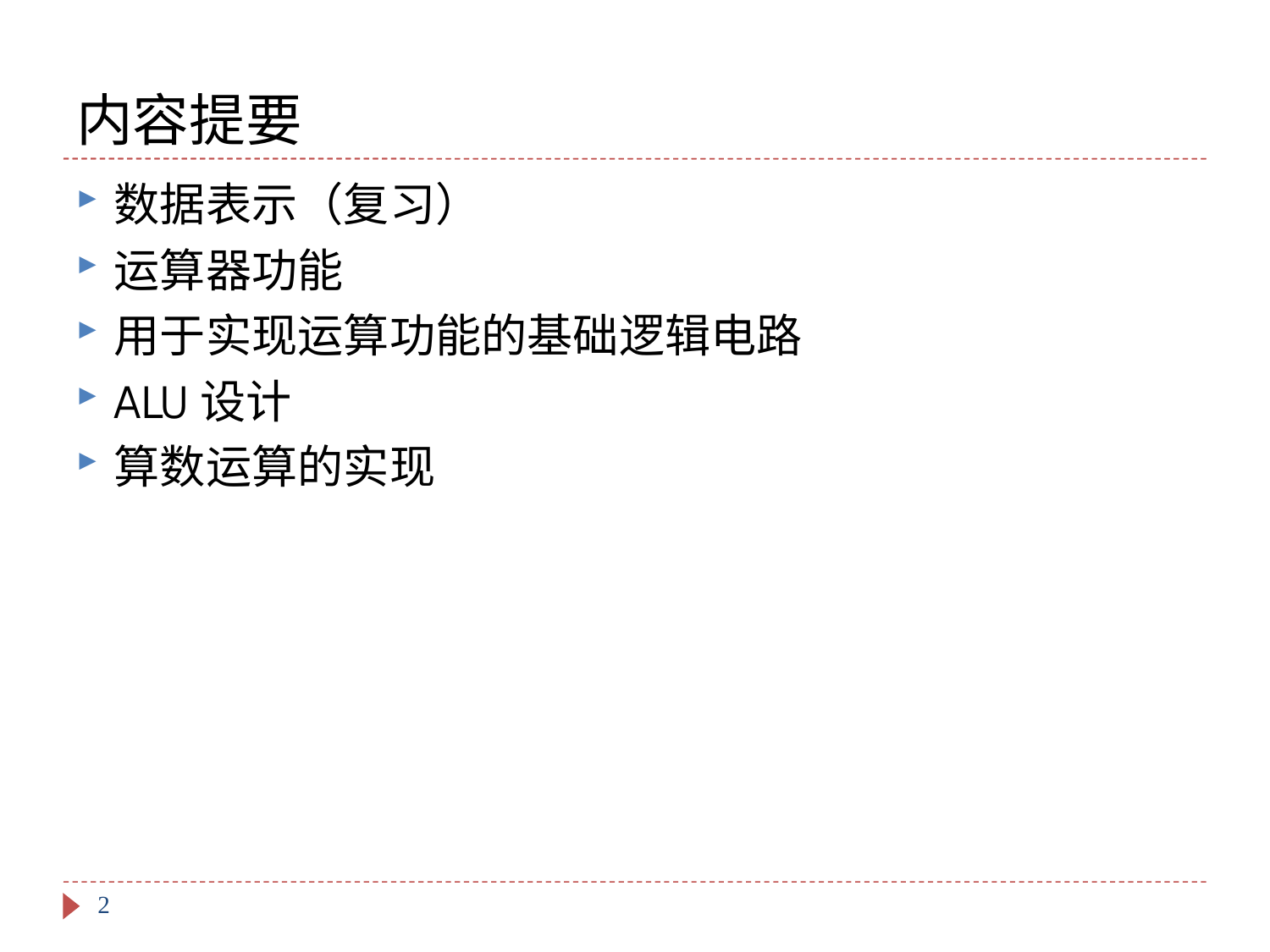

# 内容提要
数据表示（复习）
运算器功能
用于实现运算功能的基础逻辑电路
ALU设计
算数运算的实现
2